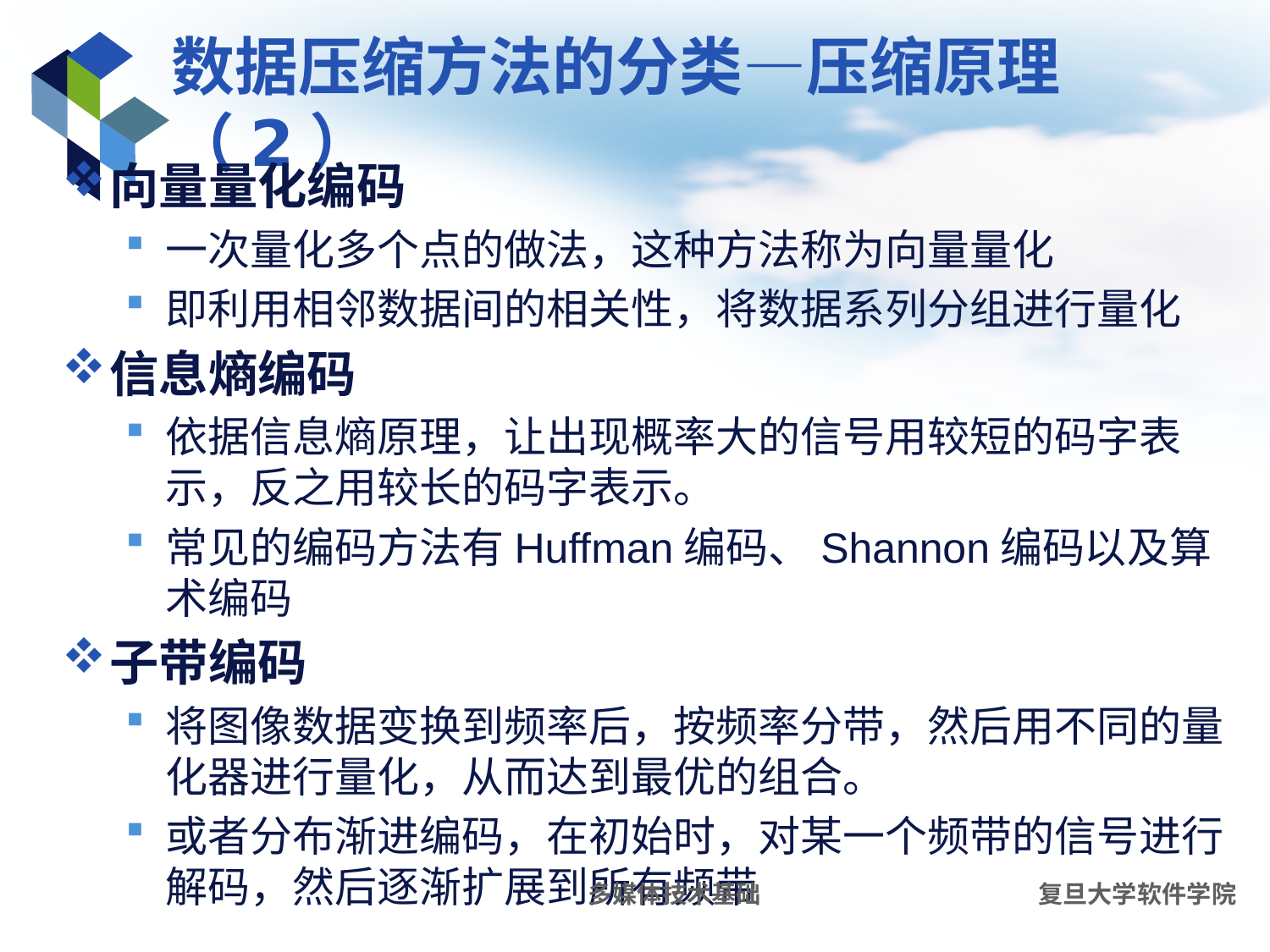

# 数据压缩方法的分类—压缩原理（2）
向量量化编码
一次量化多个点的做法，这种方法称为向量量化
即利用相邻数据间的相关性，将数据系列分组进行量化
信息熵编码
依据信息熵原理，让出现概率大的信号用较短的码字表示，反之用较长的码字表示。
常见的编码方法有Huffman编码、Shannon编码以及算术编码
子带编码
将图像数据变换到频率后，按频率分带，然后用不同的量化器进行量化，从而达到最优的组合。
或者分布渐进编码，在初始时，对某一个频带的信号进行解码，然后逐渐扩展到所有频带

多媒体技术基础